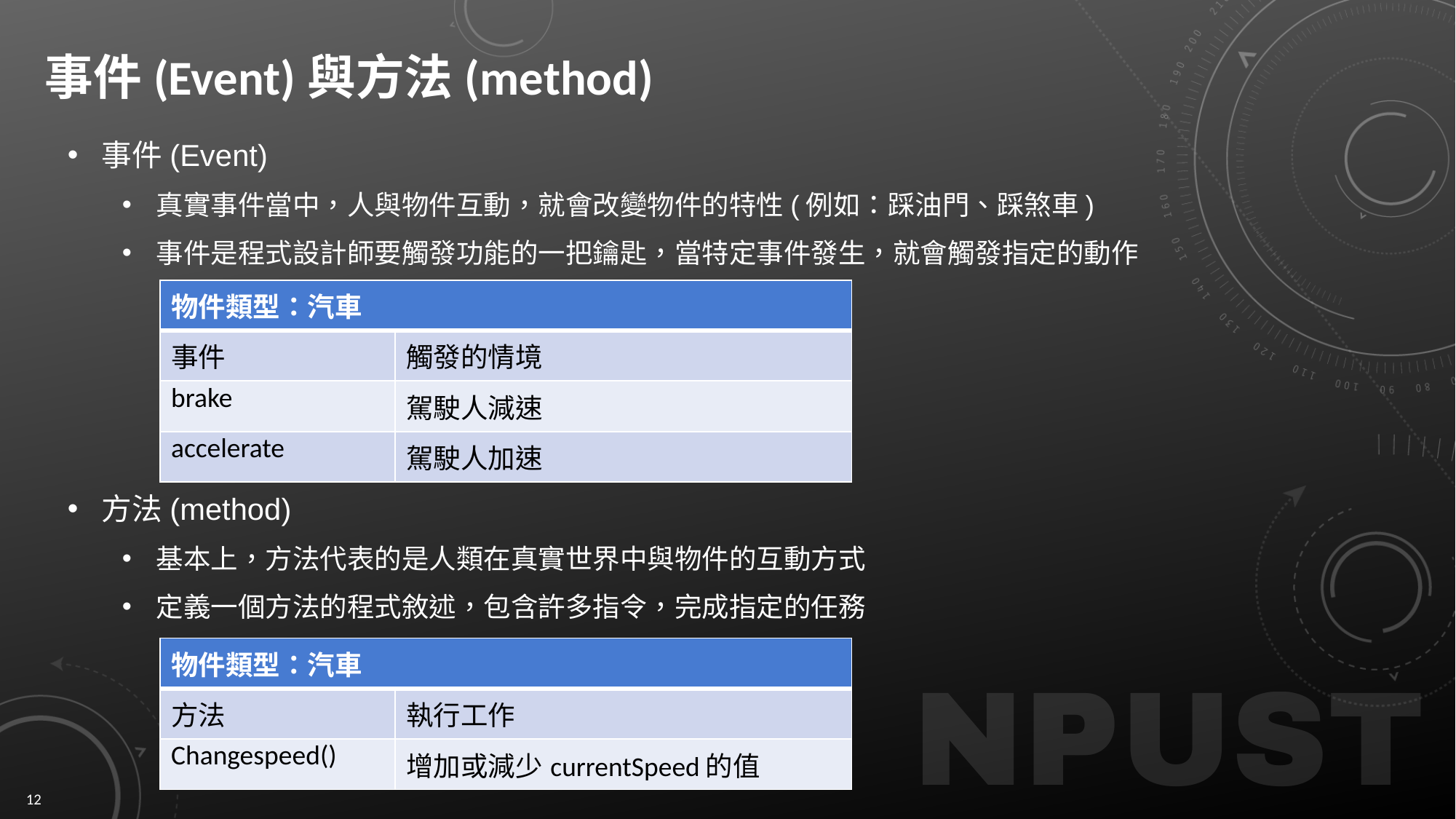

# 事件(Event)與方法(method)
事件(Event)
真實事件當中，人與物件互動，就會改變物件的特性(例如：踩油門、踩煞車)
事件是程式設計師要觸發功能的一把鑰匙，當特定事件發生，就會觸發指定的動作

方法(method)
基本上，方法代表的是人類在真實世界中與物件的互動方式
定義一個方法的程式敘述，包含許多指令，完成指定的任務
| 物件類型：汽車 |  |
| --- | --- |
| 事件 | 觸發的情境 |
| brake | 駕駛人減速 |
| accelerate | 駕駛人加速 |
| 物件類型：汽車 |  |
| --- | --- |
| 方法 | 執行工作 |
| Changespeed() | 增加或減少currentSpeed的值 |